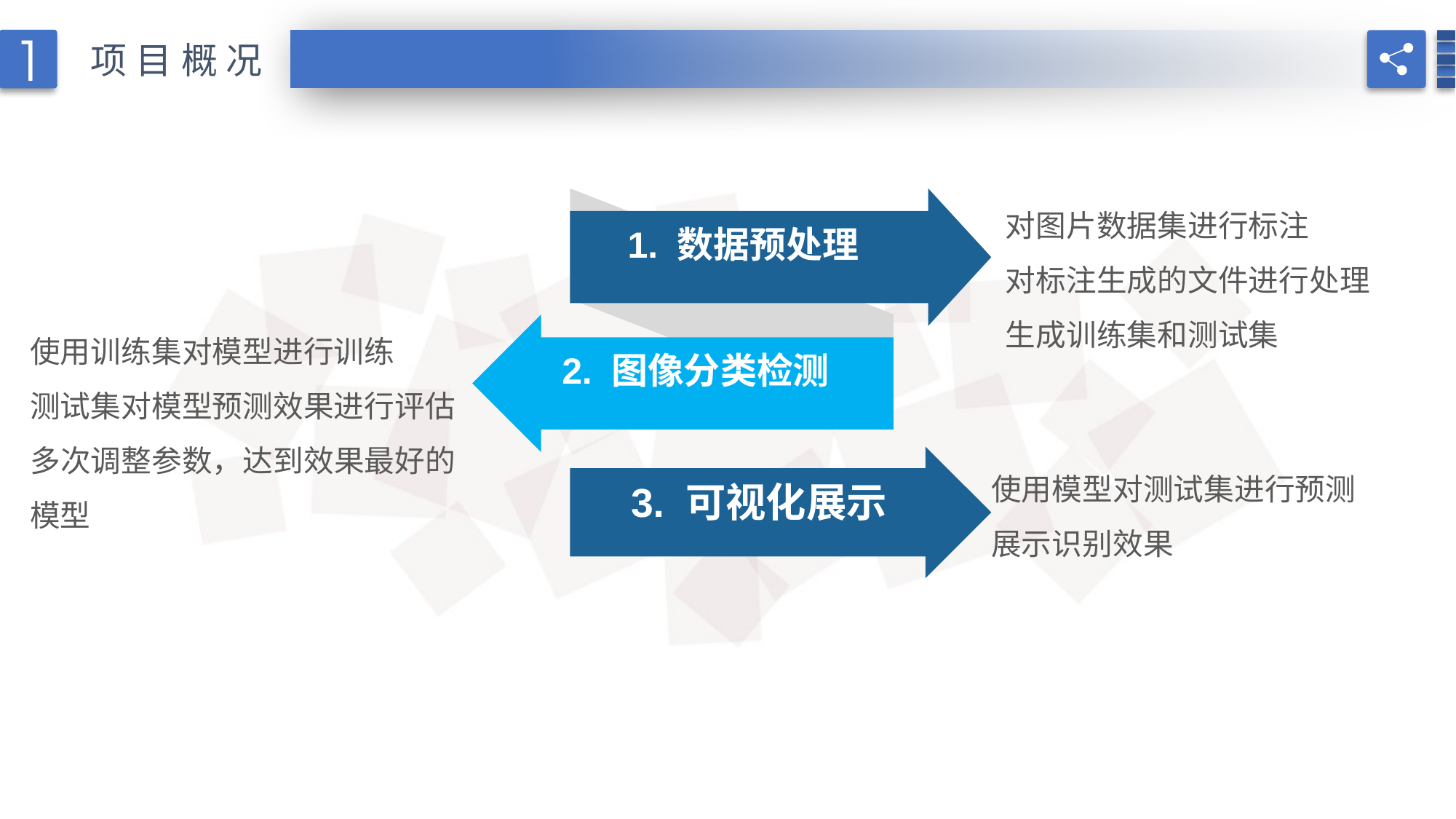

1

项目概 况

对图片数据集进行标注
对标注生成的文件进行处理
生成训练集和测试集
1. 数据预处理

使用训练集对模型进行训练
测试集对模型预测效果进行评估
多次调整参数，达到效果最好的模型

2. 图像分类检测

使用模型对测试集进行预测
展示识别效果
3. 可视化展示